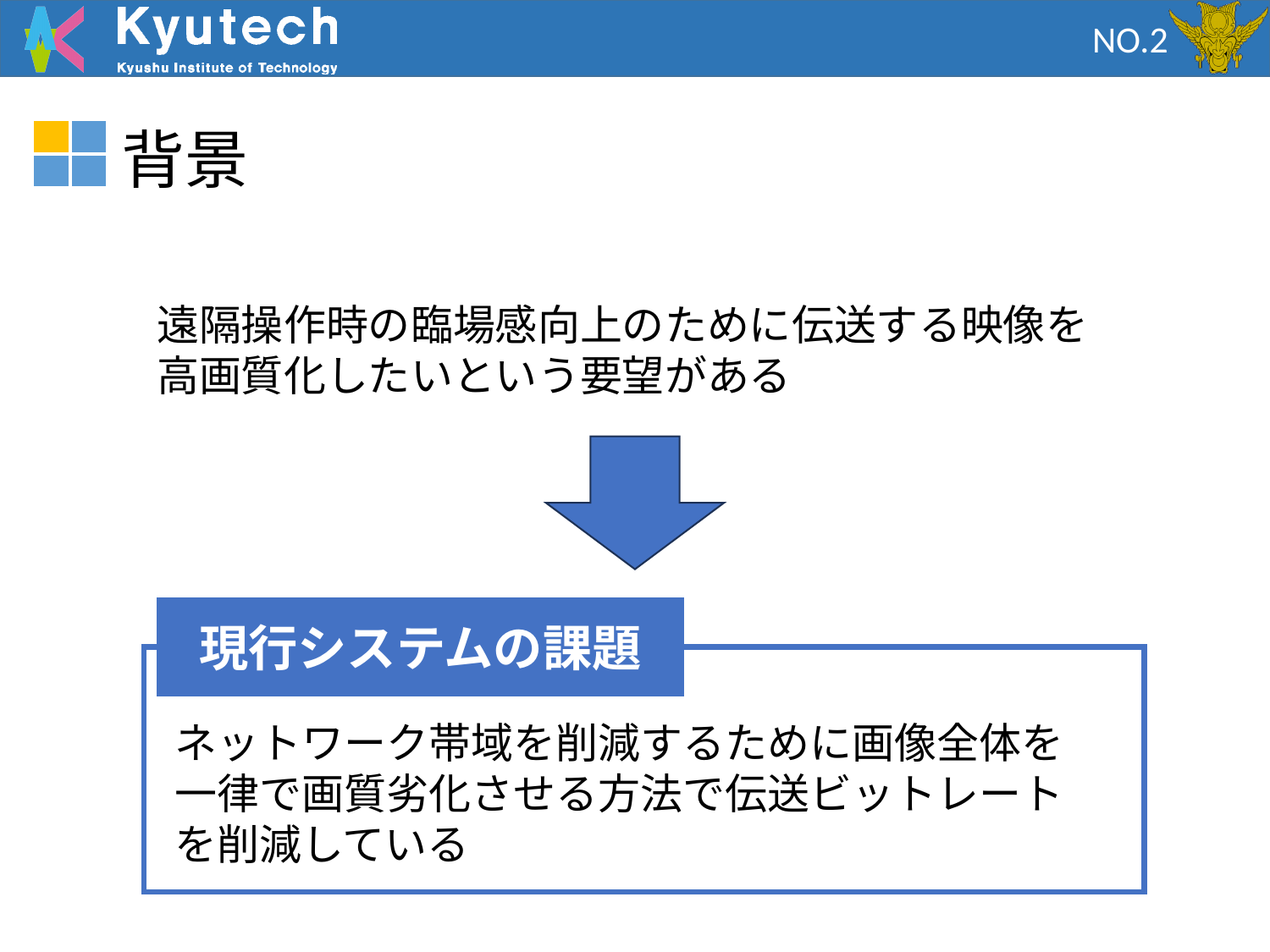

NO.2
背景

遠隔操作時の臨場感向上のために伝送する映像を高画質化したいという要望がある

現行システムの課題
課題

ネットワーク帯域を削減するために画像全体を一律で画質劣化させる方法で伝送ビットレートを削減している